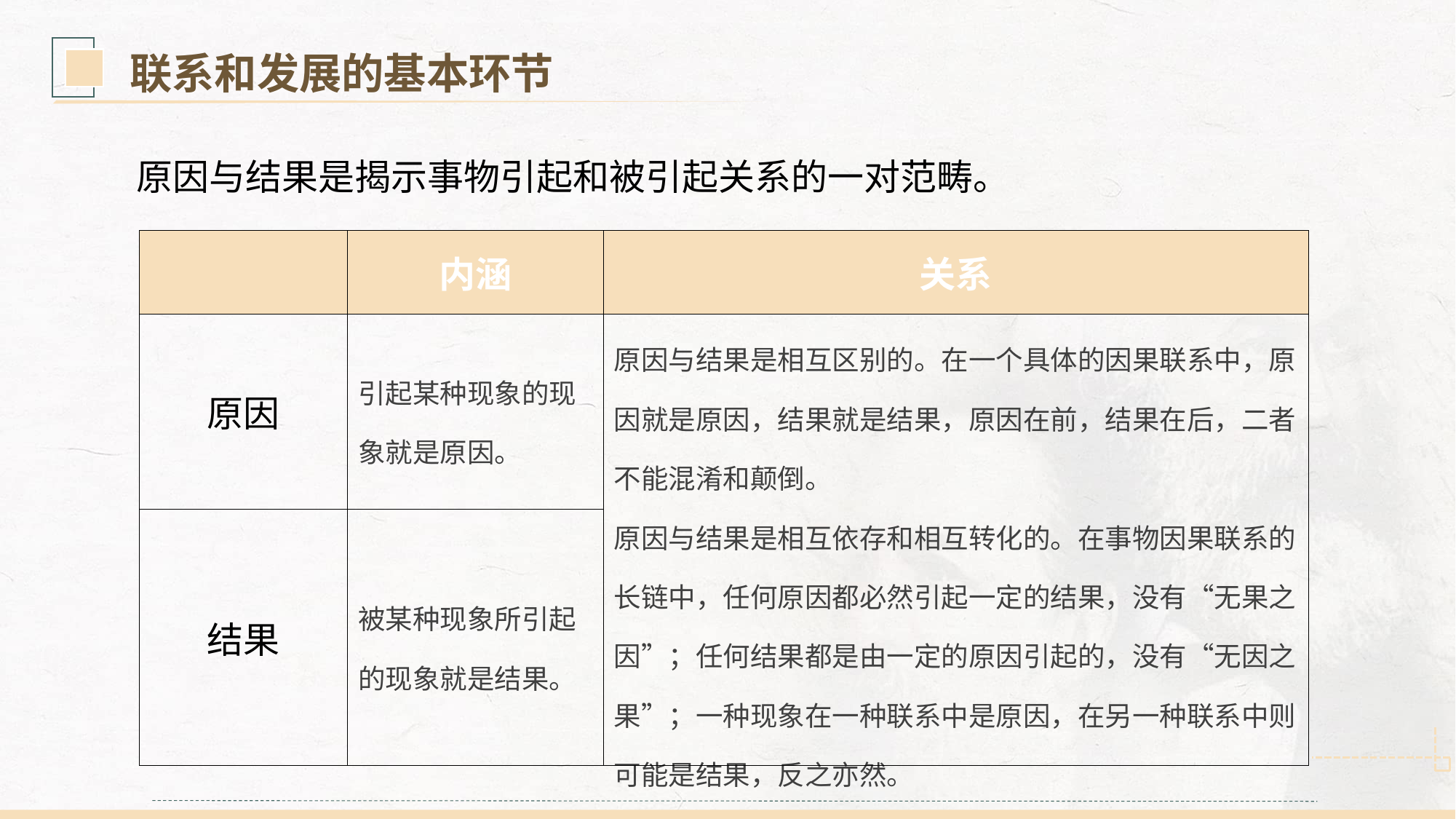

联系和发展的基本环节

原因与结果是揭示事物引起和被引起关系的一对范畴。
|  | 内涵 | 关系 |
| --- | --- | --- |
| 原因 | 引起某种现象的现象就是原因。 | 原因与结果是相互区别的。在一个具体的因果联系中，原因就是原因，结果就是结果，原因在前，结果在后，二者不能混淆和颠倒。 原因与结果是相互依存和相互转化的。在事物因果联系的长链中，任何原因都必然引起一定的结果，没有“无果之因”；任何结果都是由一定的原因引起的，没有“无因之果”；一种现象在一种联系中是原因，在另一种联系中则可能是结果，反之亦然。 |
| 结果 | 被某种现象所引起的现象就是结果。 |  |